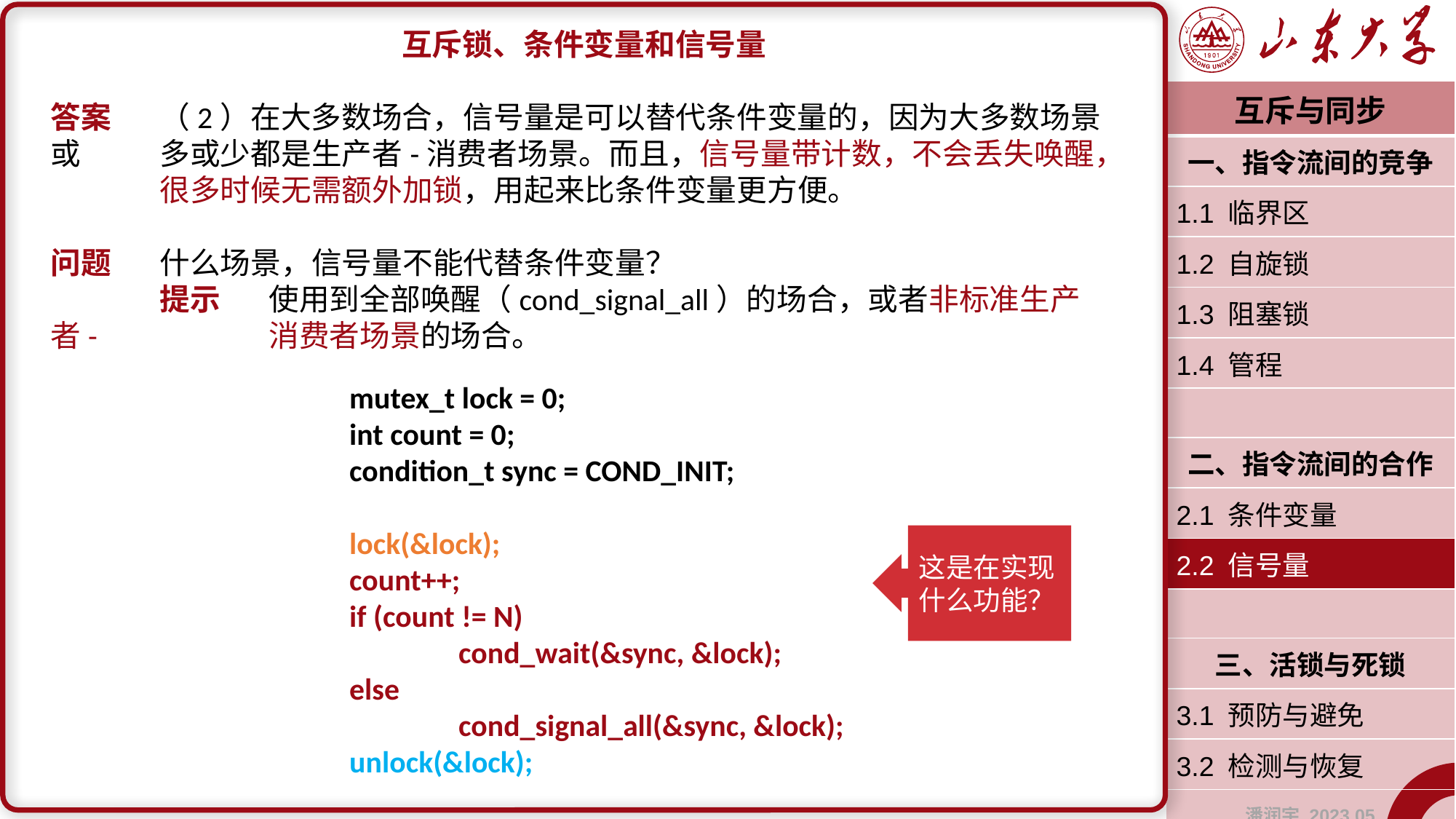

互斥锁、条件变量和信号量

答案	（2）在大多数场合，信号量是可以替代条件变量的，因为大多数场景或	多或少都是生产者-消费者场景。而且，信号量带计数，不会丢失唤醒，	很多时候无需额外加锁，用起来比条件变量更方便。

问题	什么场景，信号量不能代替条件变量？
	提示	使用到全部唤醒（cond_signal_all）的场合，或者非标准生产者-		消费者场景的场合。
| 互斥与同步 |
| --- |
| 一、指令流间的竞争 |
| 1.1 临界区 |
| 1.2 自旋锁 |
| 1.3 阻塞锁 |
| 1.4 管程 |
|  |
| 二、指令流间的合作 |
| 2.1 条件变量 |
| 2.2 信号量 |
|  |
| 三、活锁与死锁 |
| 3.1 预防与避免 |
| 3.2 检测与恢复 |
| 潘润宇 2023.05 |
mutex_t lock = 0;
int count = 0;
condition_t sync = COND_INIT;

lock(&lock);
count++;
if (count != N)
	cond_wait(&sync, &lock);
else
	cond_signal_all(&sync, &lock);
unlock(&lock);
这是在实现什么功能？